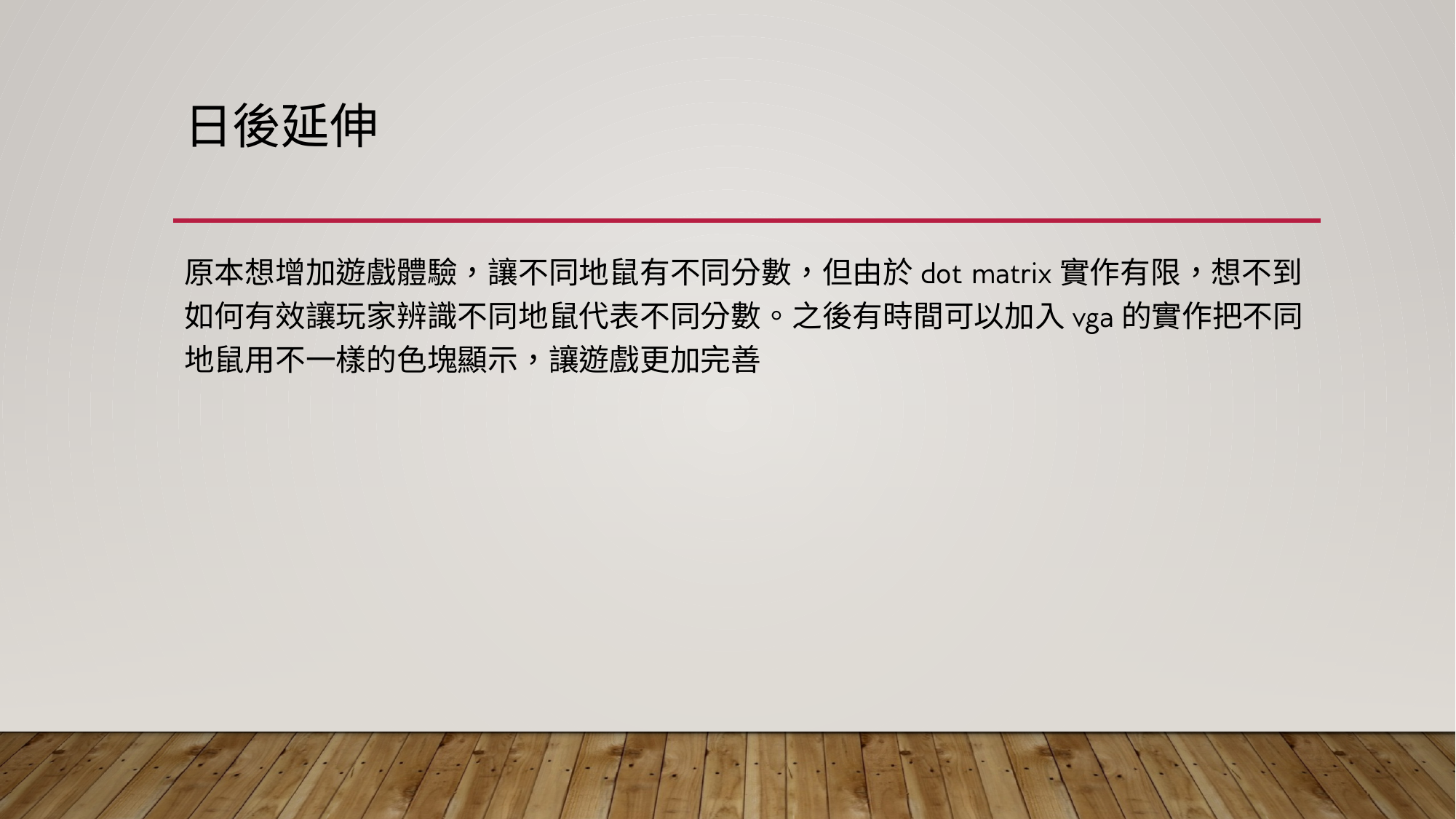

# 日後延伸
原本想增加遊戲體驗，讓不同地鼠有不同分數，但由於dot matrix實作有限，想不到如何有效讓玩家辨識不同地鼠代表不同分數。之後有時間可以加入vga的實作把不同地鼠用不一樣的色塊顯示，讓遊戲更加完善